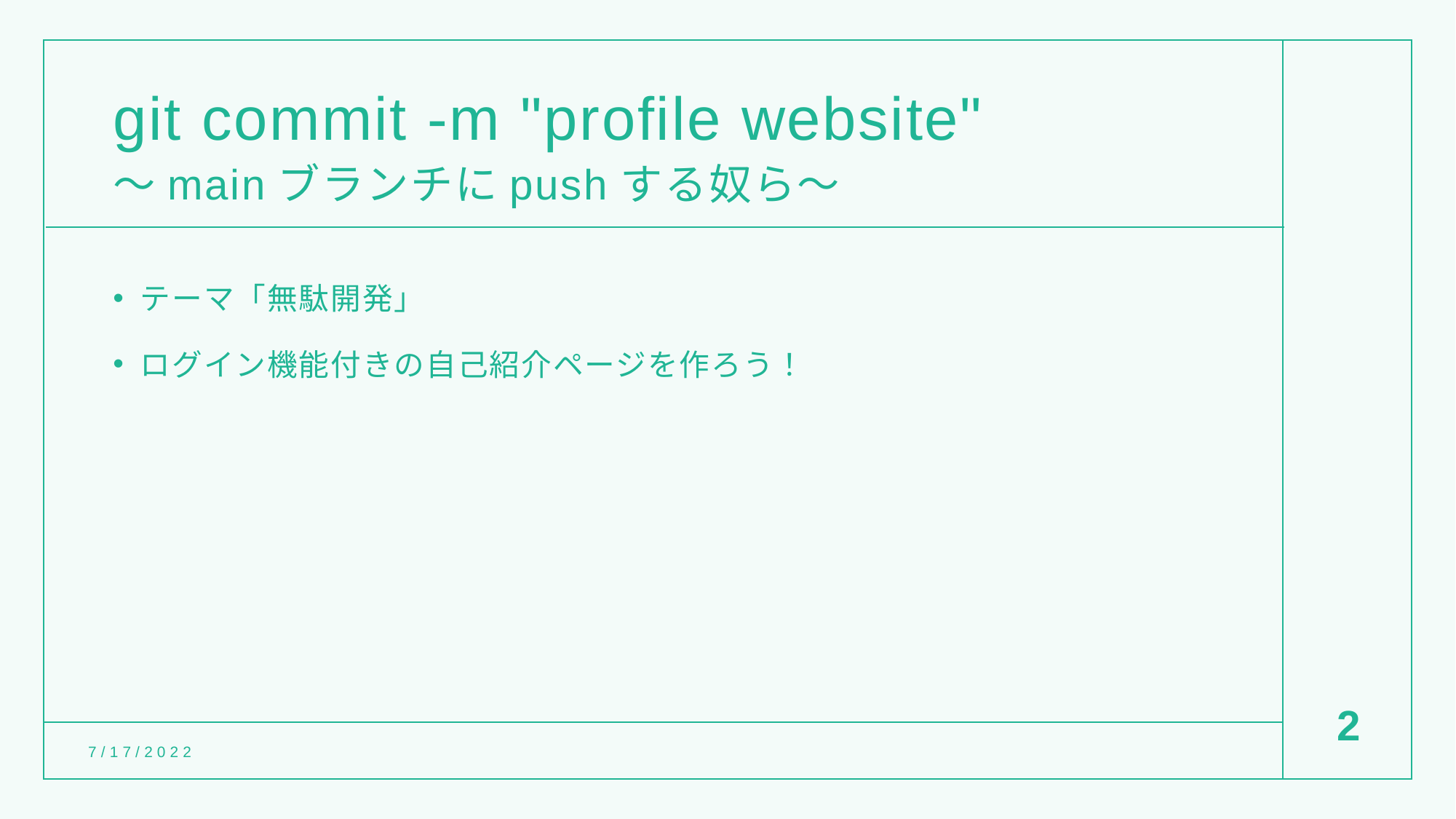

# git commit -m "profile website" 〜mainブランチにpushする奴ら〜

テーマ「無駄開発」
ログイン機能付きの自己紹介ページを作ろう！

2
7/17/2022